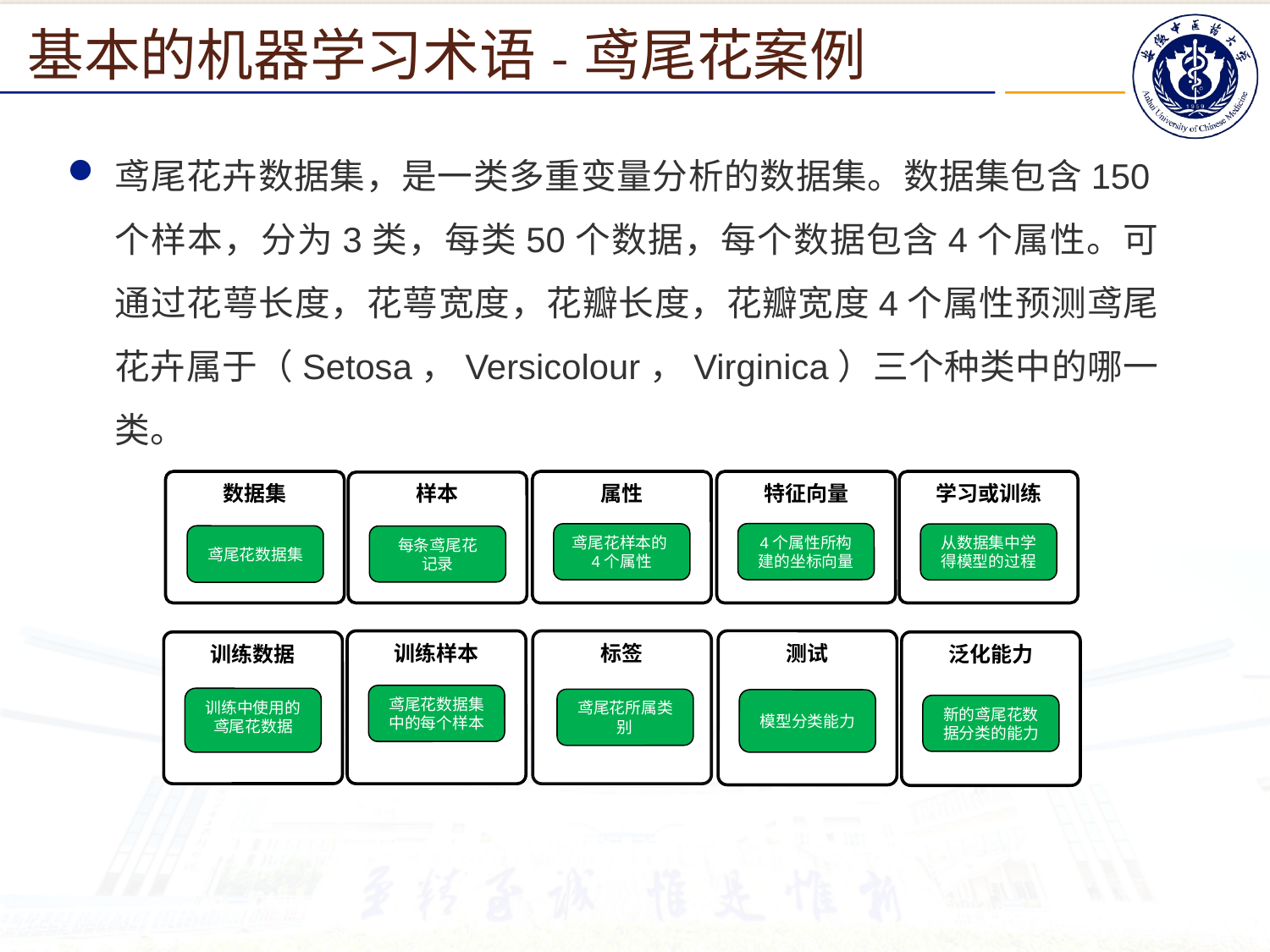

基本的机器学习术语-鸢尾花案例
鸢尾花卉数据集，是一类多重变量分析的数据集。数据集包含150个样本，分为3类，每类50个数据，每个数据包含4个属性。可通过花萼长度，花萼宽度，花瓣长度，花瓣宽度4个属性预测鸢尾花卉属于（Setosa，Versicolour，Virginica）三个种类中的哪一类。
数据集
鸢尾花数据集
属性
鸢尾花样本的4个属性
特征向量
4个属性所构建的坐标向量
学习或训练
从数据集中学得模型的过程
样本
每条鸢尾花
记录
训练样本
鸢尾花数据集中的每个样本
标签
鸢尾花所属类别
测试
模型分类能力
训练数据
训练中使用的鸢尾花数据
泛化能力
新的鸢尾花数据分类的能力